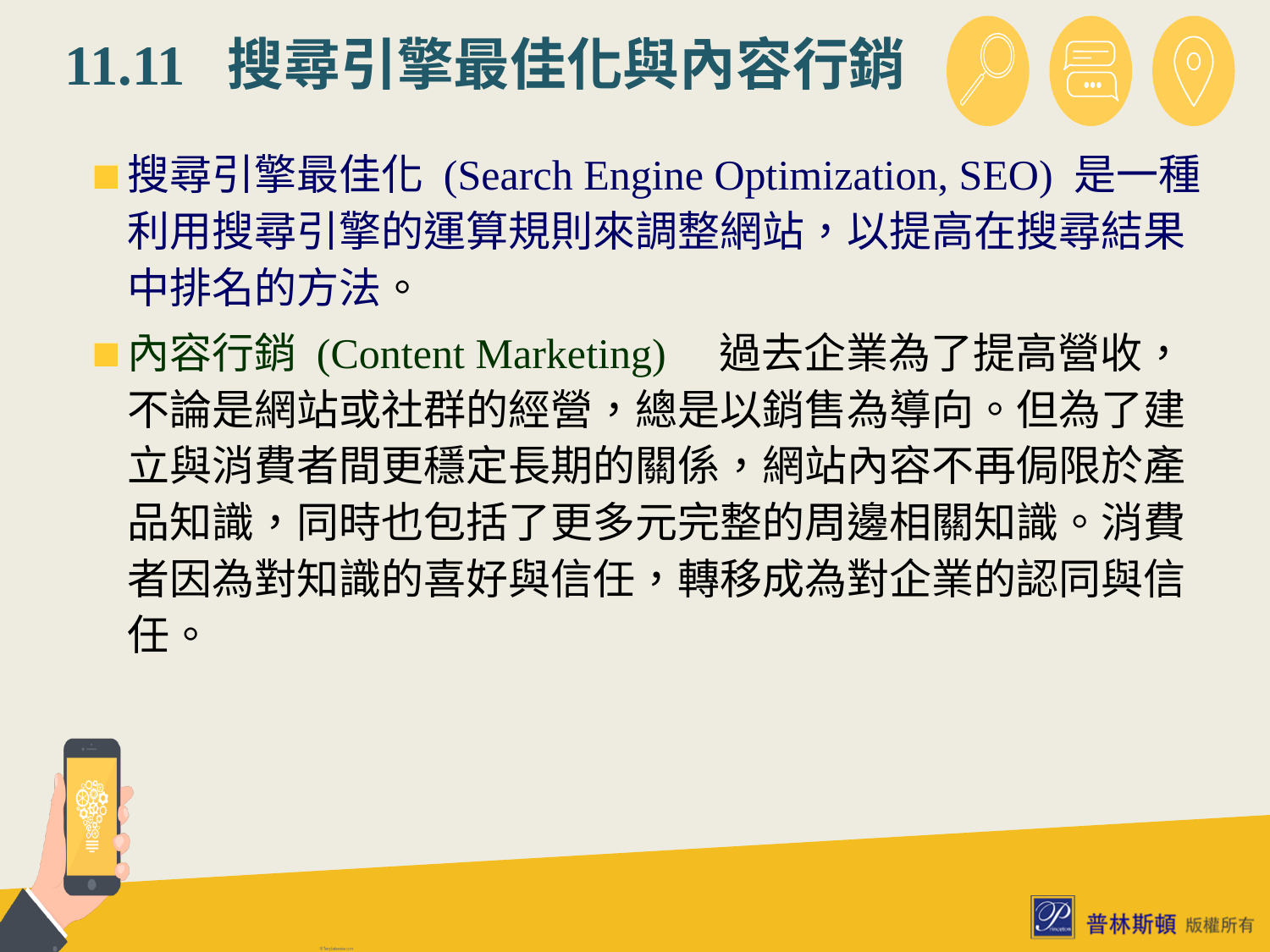

# 11.11  搜尋引擎最佳化與內容行銷
搜尋引擎最佳化 (Search Engine Optimization, SEO) 是一種利用搜尋引擎的運算規則來調整網站，以提高在搜尋結果中排名的方法。
內容行銷 (Content Marketing)　過去企業為了提高營收，不論是網站或社群的經營，總是以銷售為導向。但為了建立與消費者間更穩定長期的關係，網站內容不再侷限於產品知識，同時也包括了更多元完整的周邊相關知識。消費者因為對知識的喜好與信任，轉移成為對企業的認同與信任。